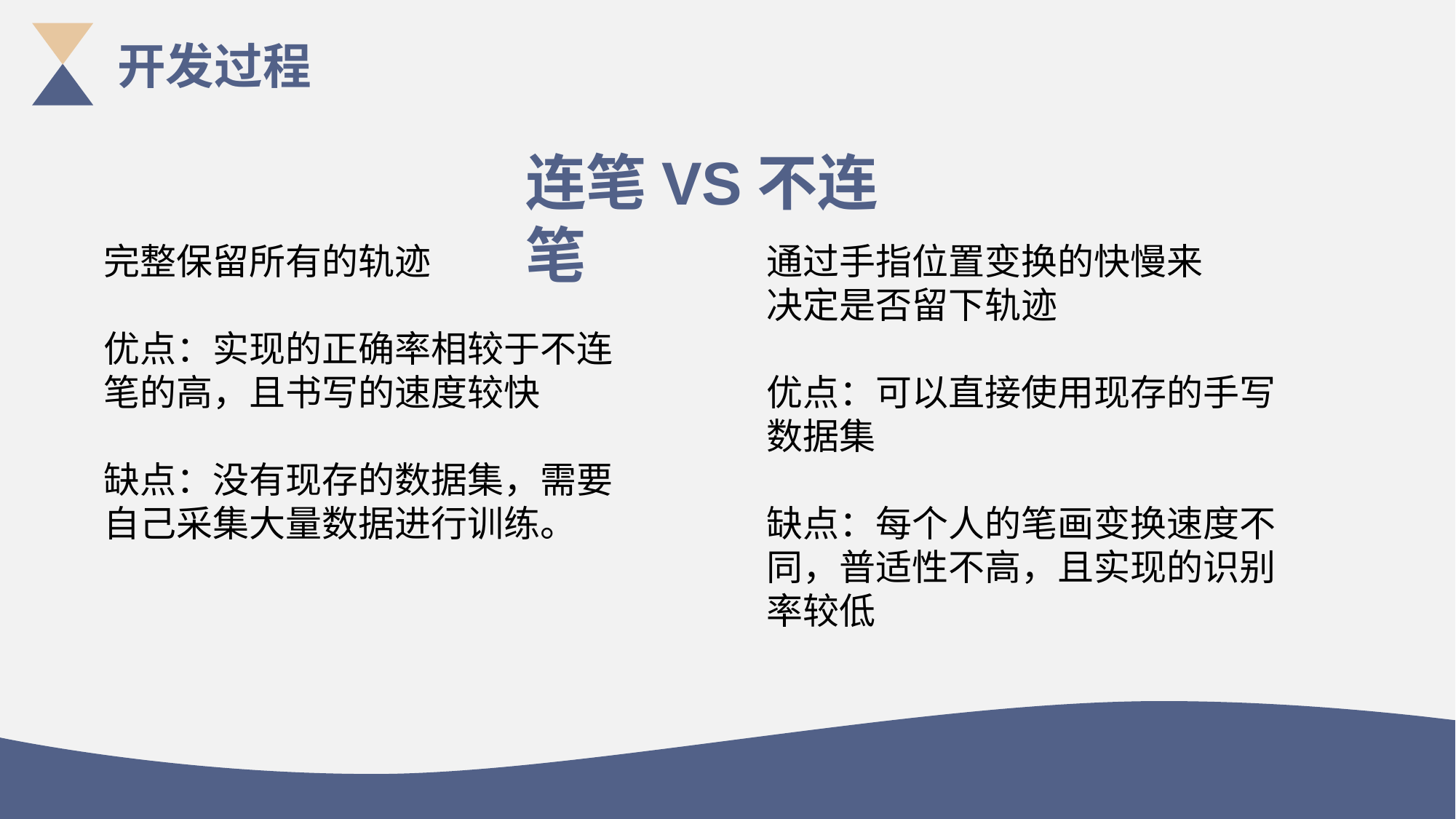

开发过程

连笔VS不连笔
完整保留所有的轨迹

优点：实现的正确率相较于不连笔的高，且书写的速度较快

缺点：没有现存的数据集，需要自己采集大量数据进行训练。
通过手指位置变换的快慢来
决定是否留下轨迹

优点：可以直接使用现存的手写数据集

缺点：每个人的笔画变换速度不同，普适性不高，且实现的识别率较低